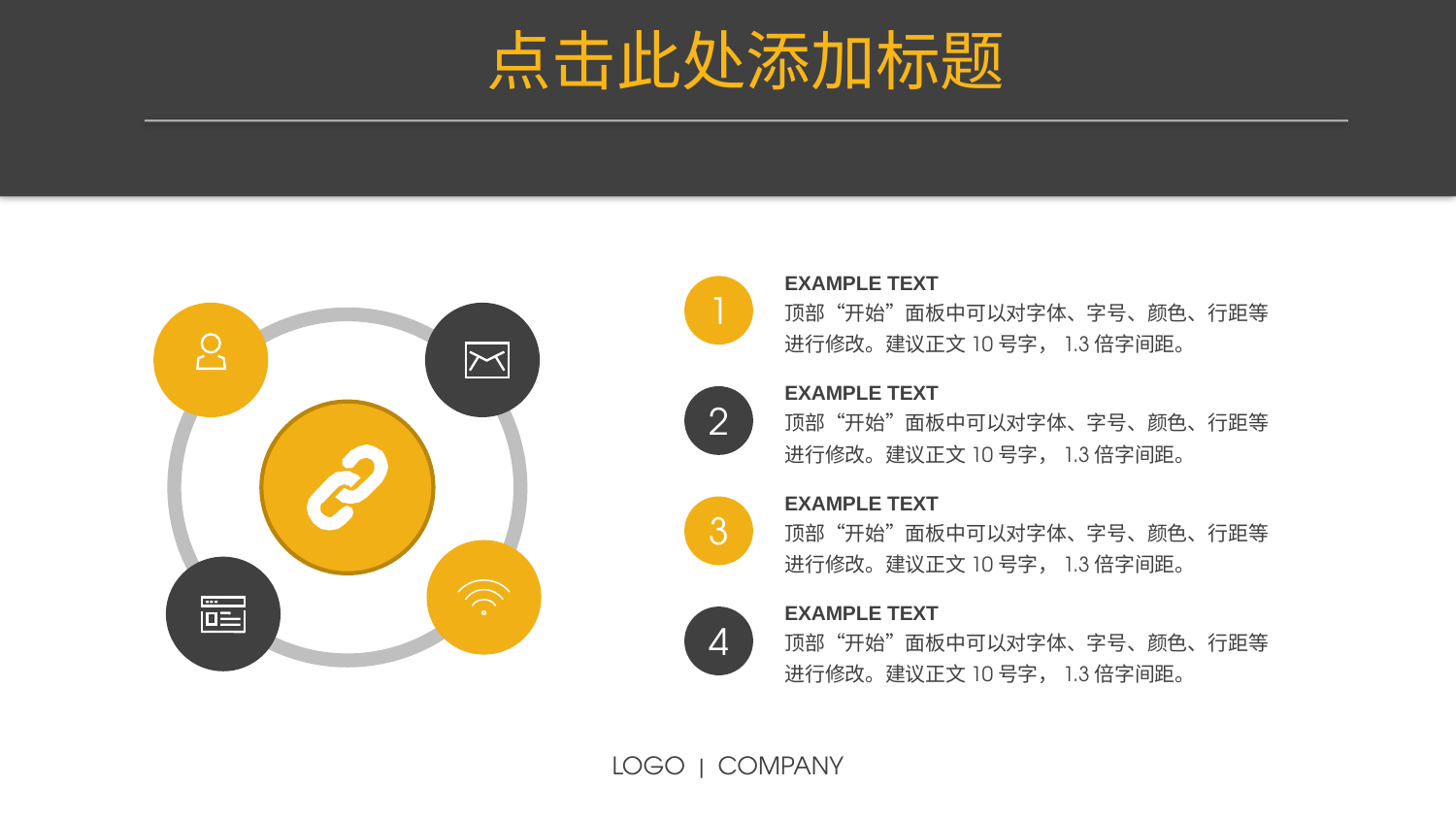

点击此处添加标题
EXAMPLE TEXT
顶部“开始”面板中可以对字体、字号、颜色、行距等进行修改。建议正文10号字，1.3倍字间距。
1

EXAMPLE TEXT
顶部“开始”面板中可以对字体、字号、颜色、行距等进行修改。建议正文10号字，1.3倍字间距。
2

EXAMPLE TEXT
顶部“开始”面板中可以对字体、字号、颜色、行距等进行修改。建议正文10号字，1.3倍字间距。
3

EXAMPLE TEXT
顶部“开始”面板中可以对字体、字号、颜色、行距等进行修改。建议正文10号字，1.3倍字间距。

4
LOGO  |  COMPANY